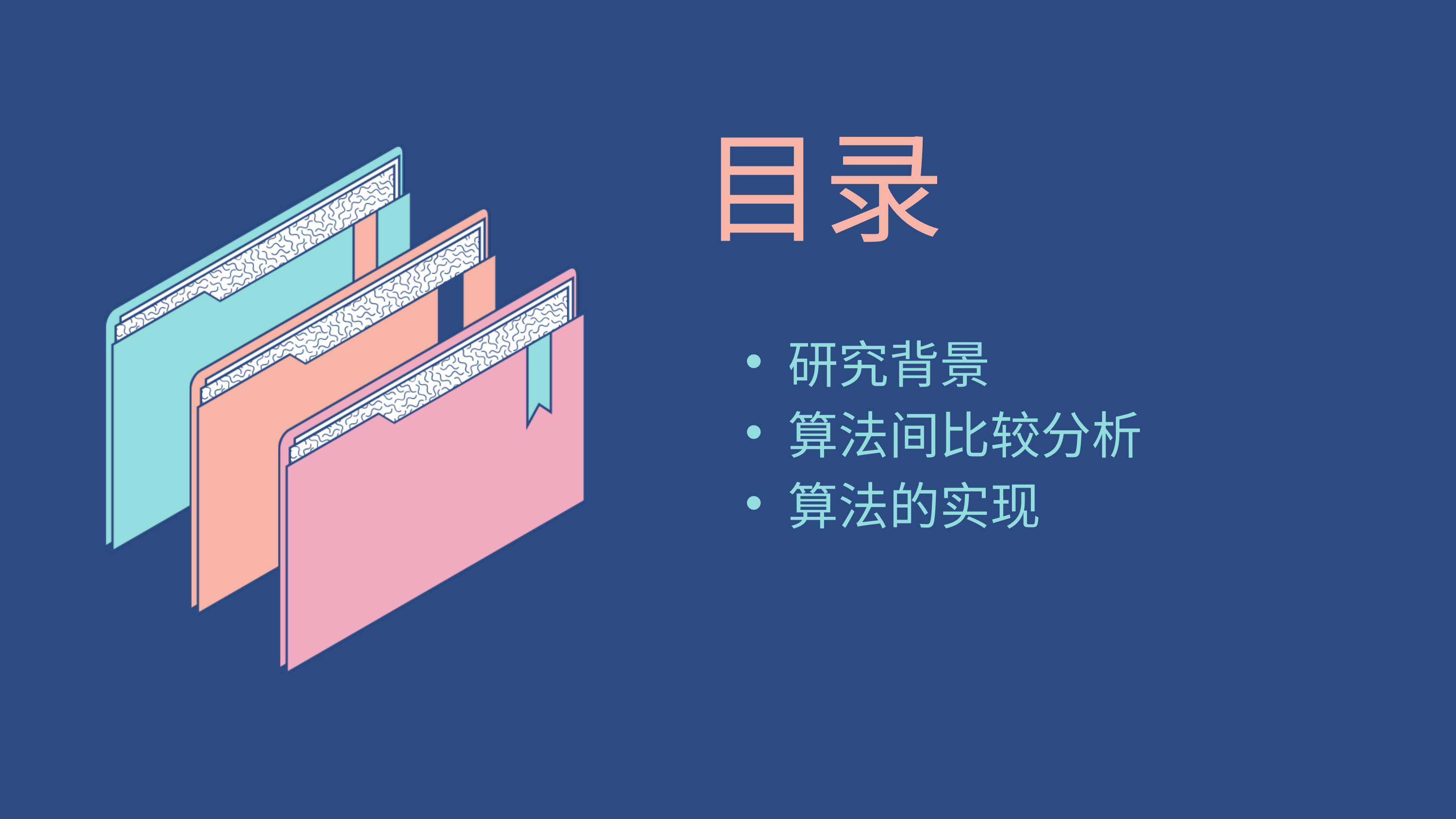

| 目录 |
| --- |
| 研究背景 算法间比较分析 算法的实现 |